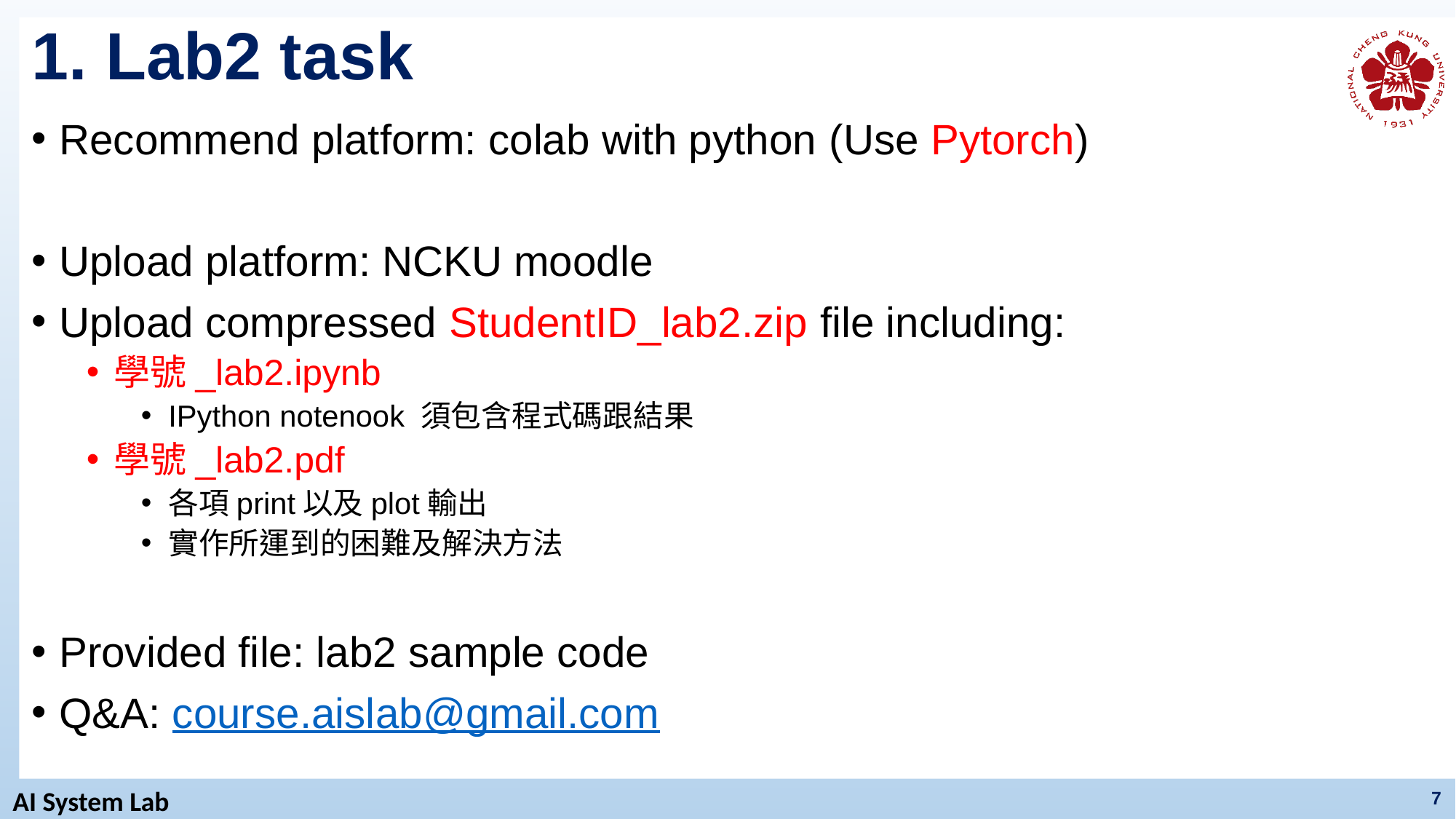

# 1. Lab2 task
Recommend platform: colab with python (Use Pytorch)

Upload platform: NCKU moodle
Upload compressed StudentID_lab2.zip file including:
學號_lab2.ipynb
IPython notenook 須包含程式碼跟結果
學號_lab2.pdf
各項print以及plot輸出
實作所運到的困難及解決方法

Provided file: lab2 sample code
Q&A: course.aislab@gmail.com

7